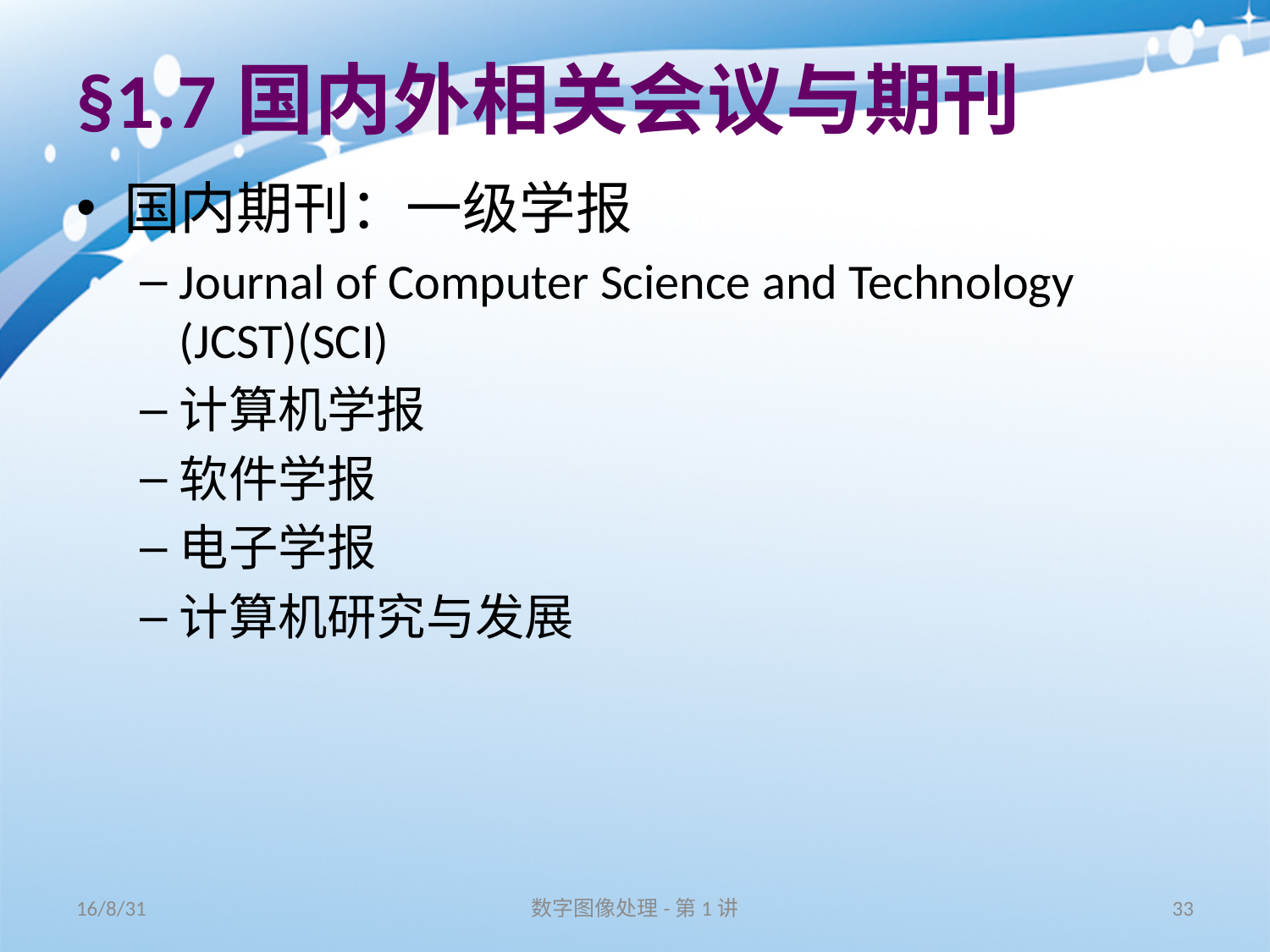

# §1.7国内外相关会议与期刊
国内期刊：一级学报
Journal of Computer Science and Technology (JCST)(SCI)
计算机学报
软件学报
电子学报
计算机研究与发展

16/8/31
数字图像处理-第1讲
33